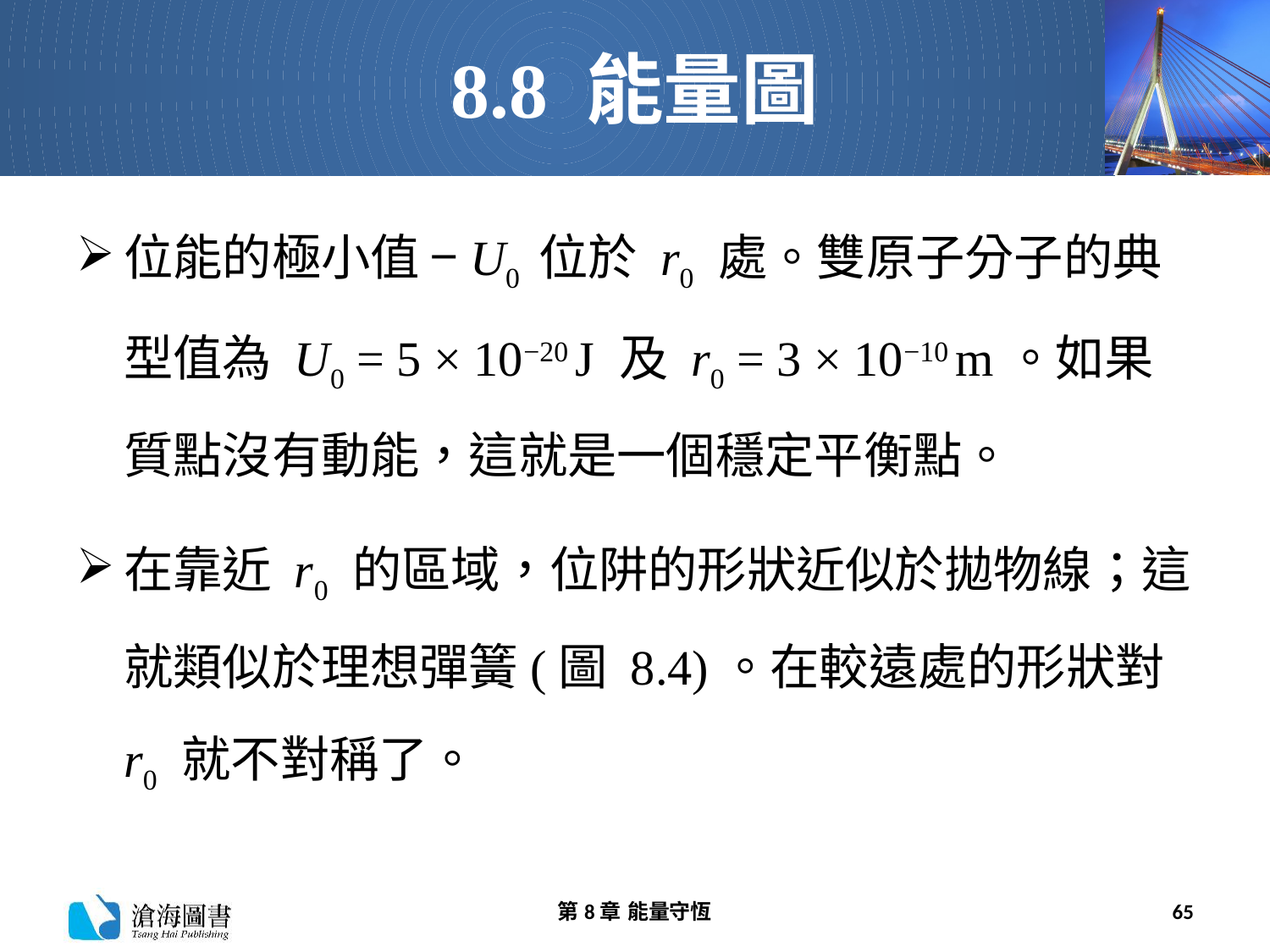

# 8.8 能量圖
位能的極小值 −U0 位於 r0 處。雙原子分子的典型值為 U0 = 5 × 10−20 J 及 r0 = 3 × 10−10 m。如果質點沒有動能，這就是一個穩定平衡點。
在靠近 r0 的區域，位阱的形狀近似於拋物線；這就類似於理想彈簧(圖 8.4)。在較遠處的形狀對 r0 就不對稱了。
第8章 能量守恆
65